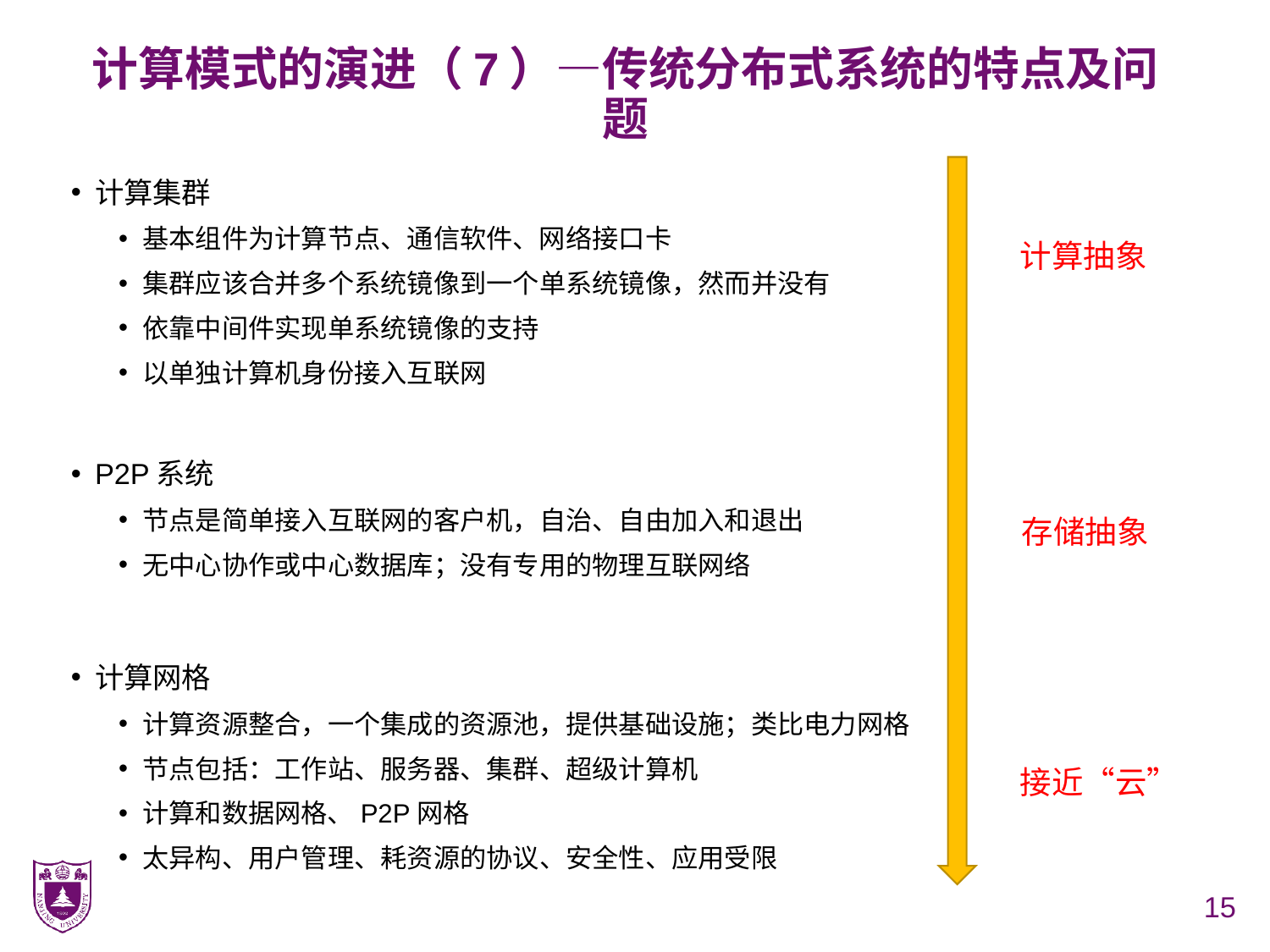

# 计算模式的演进（7）—传统分布式系统的特点及问题

计算集群
基本组件为计算节点、通信软件、网络接口卡
集群应该合并多个系统镜像到一个单系统镜像，然而并没有
依靠中间件实现单系统镜像的支持
以单独计算机身份接入互联网

P2P系统
节点是简单接入互联网的客户机，自治、自由加入和退出
无中心协作或中心数据库；没有专用的物理互联网络

计算网格
计算资源整合，一个集成的资源池，提供基础设施；类比电力网格
节点包括：工作站、服务器、集群、超级计算机
计算和数据网格、P2P网格
太异构、用户管理、耗资源的协议、安全性、应用受限
计算抽象
存储抽象
接近“云”
15